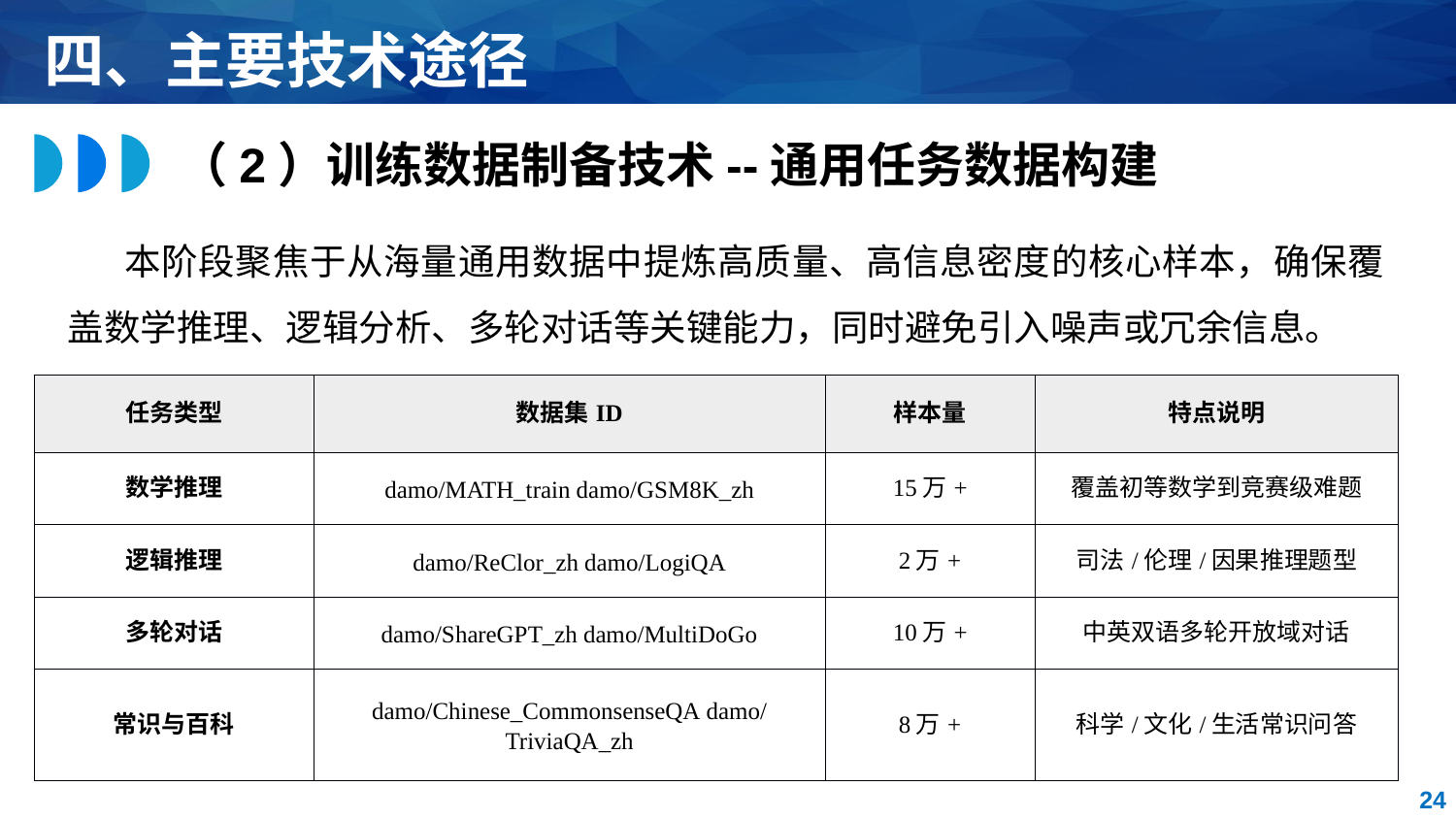

四、主要技术途径

（2）训练数据制备技术--通用任务数据构建

本阶段聚焦于从海量通用数据中提炼高质量、高信息密度的核心样本，确保覆盖数学推理、逻辑分析、多轮对话等关键能力，同时避免引入噪声或冗余信息。
| 任务类型 | 数据集ID | 样本量 | 特点说明 |
| --- | --- | --- | --- |
| 数学推理 | damo/MATH\_train damo/GSM8K\_zh | 15万+ | 覆盖初等数学到竞赛级难题 |
| 逻辑推理 | damo/ReClor\_zh damo/LogiQA | 2万+ | 司法/伦理/因果推理题型 |
| 多轮对话 | damo/ShareGPT\_zh damo/MultiDoGo | 10万+ | 中英双语多轮开放域对话 |
| 常识与百科 | damo/Chinese\_CommonsenseQA damo/TriviaQA\_zh | 8万+ | 科学/文化/生活常识问答 |